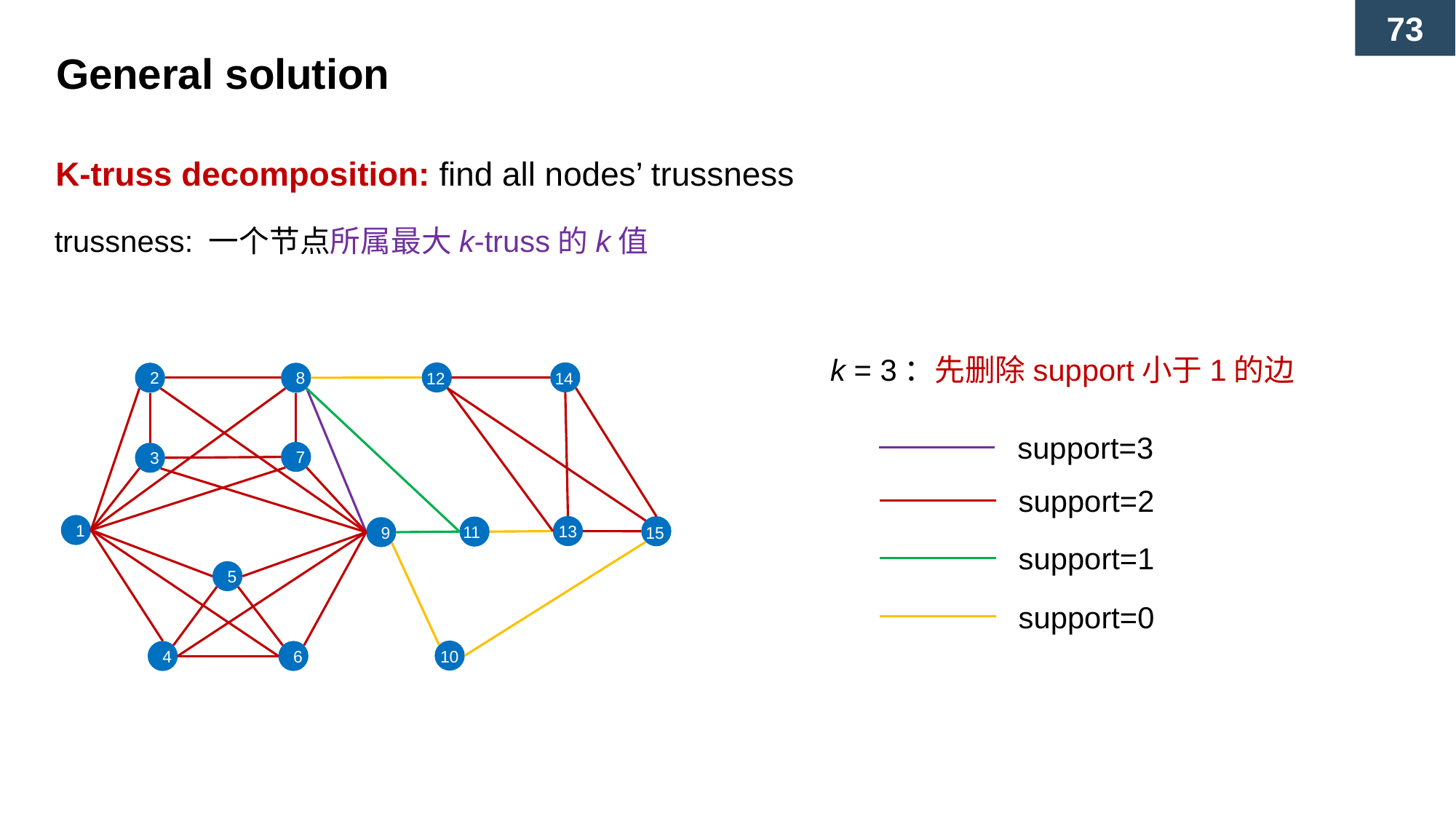

General solution
K-truss decomposition: find all nodes’ trussness
trussness: 一个节点所属最大k-truss的k值
k = 3：先删除support小于1的边

2
8
12
14
support=3
7
3
support=2
1
13

11

9
15
support=1
5
support=0
10

4
6